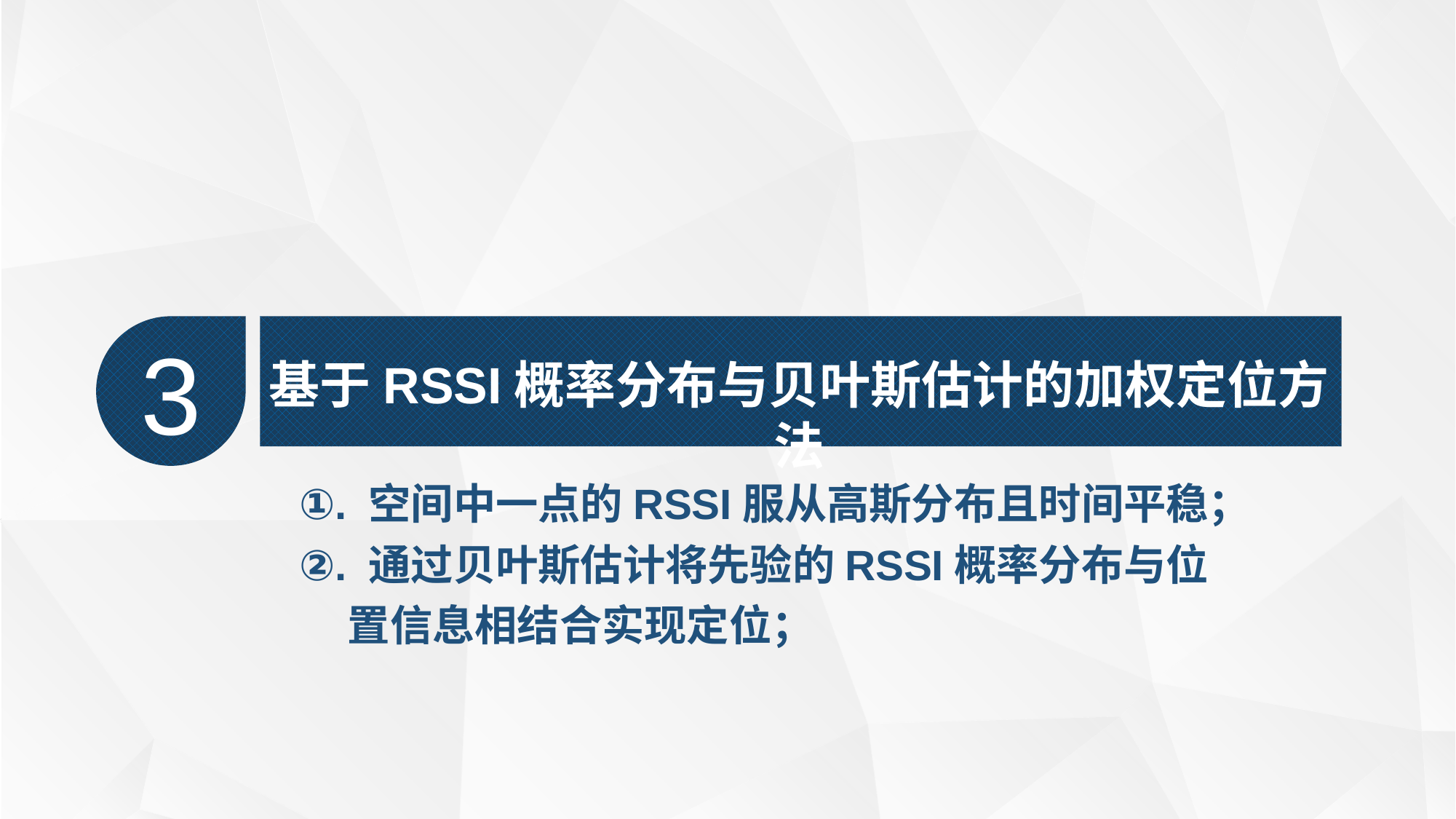

3
基于RSSI概率分布与贝叶斯估计的加权定位方法
①. 空间中一点的RSSI服从高斯分布且时间平稳；
②. 通过贝叶斯估计将先验的RSSI概率分布与位
    置信息相结合实现定位；